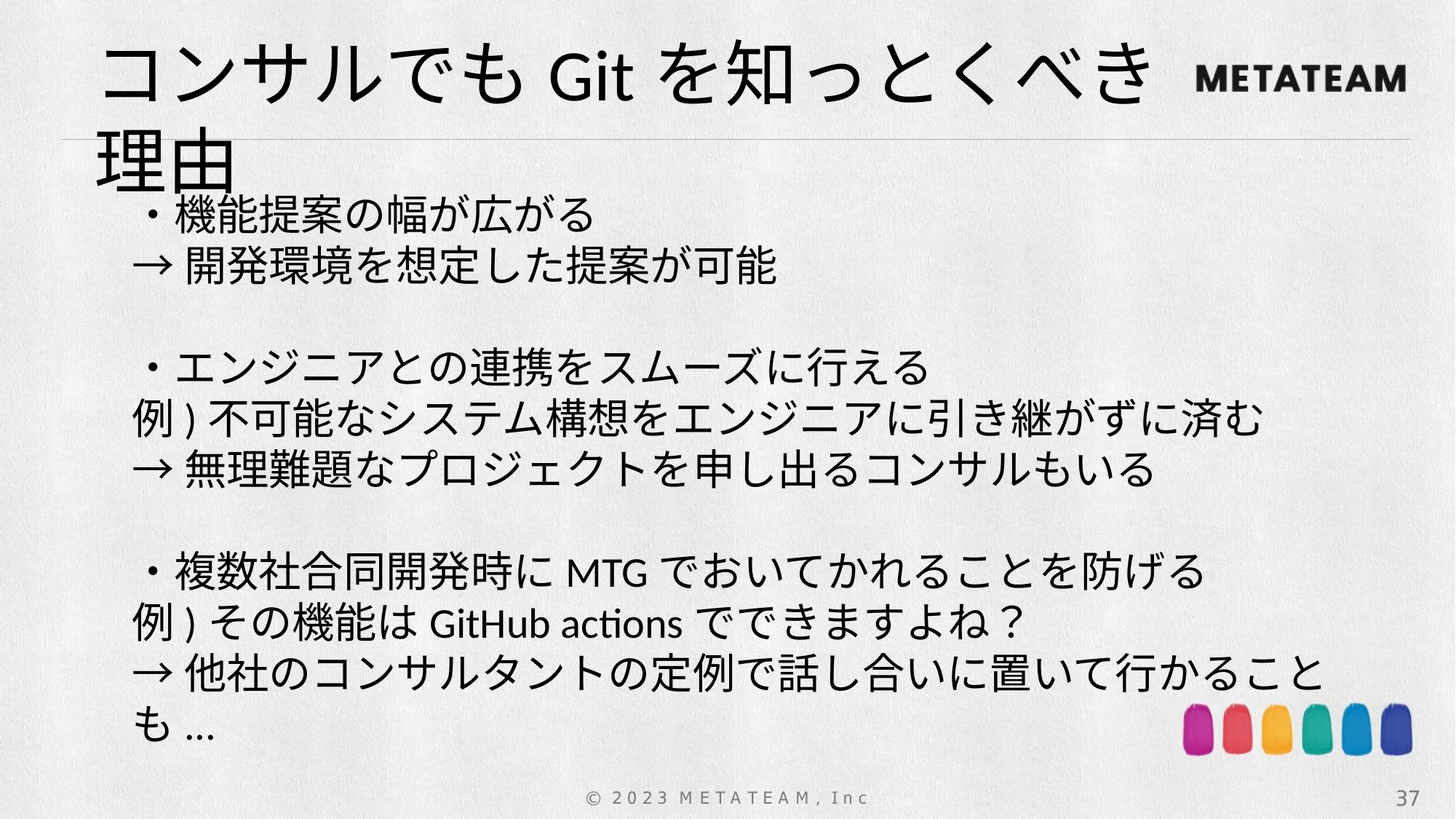

コンサルでもGitを知っとくべき理由

・機能提案の幅が広がる
→開発環境を想定した提案が可能

・エンジニアとの連携をスムーズに行える
例)不可能なシステム構想をエンジニアに引き継がずに済む
→無理難題なプロジェクトを申し出るコンサルもいる

・複数社合同開発時にMTGでおいてかれることを防げる
例)その機能はGitHub actionsでできますよね？
→他社のコンサルタントの定例で話し合いに置いて行かることも...
37
©  2 0 2 3  M E T A T E A M ,  I n c .